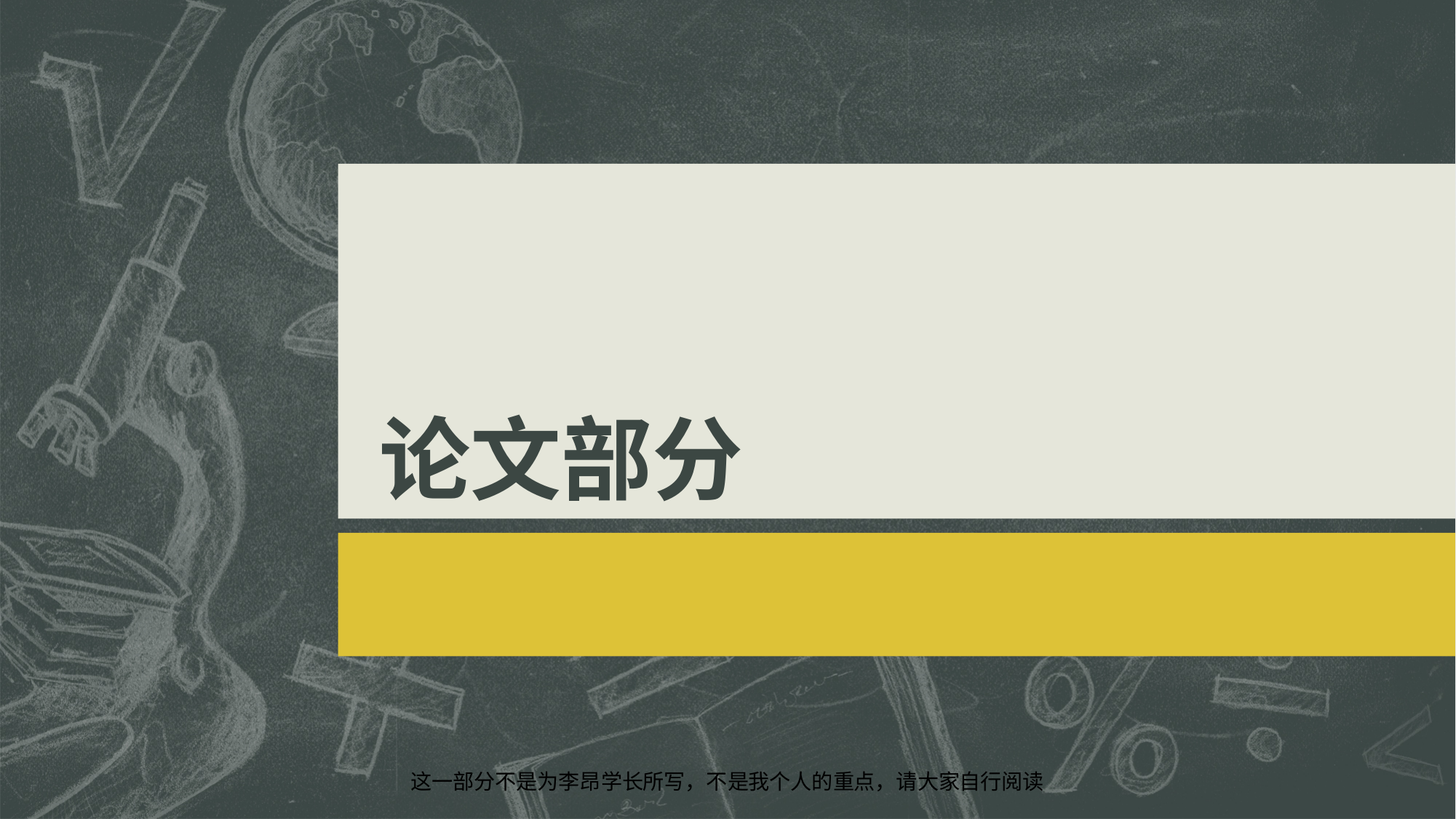

# 论文部分
这一部分不是为李昂学长所写，不是我个人的重点，请大家自行阅读